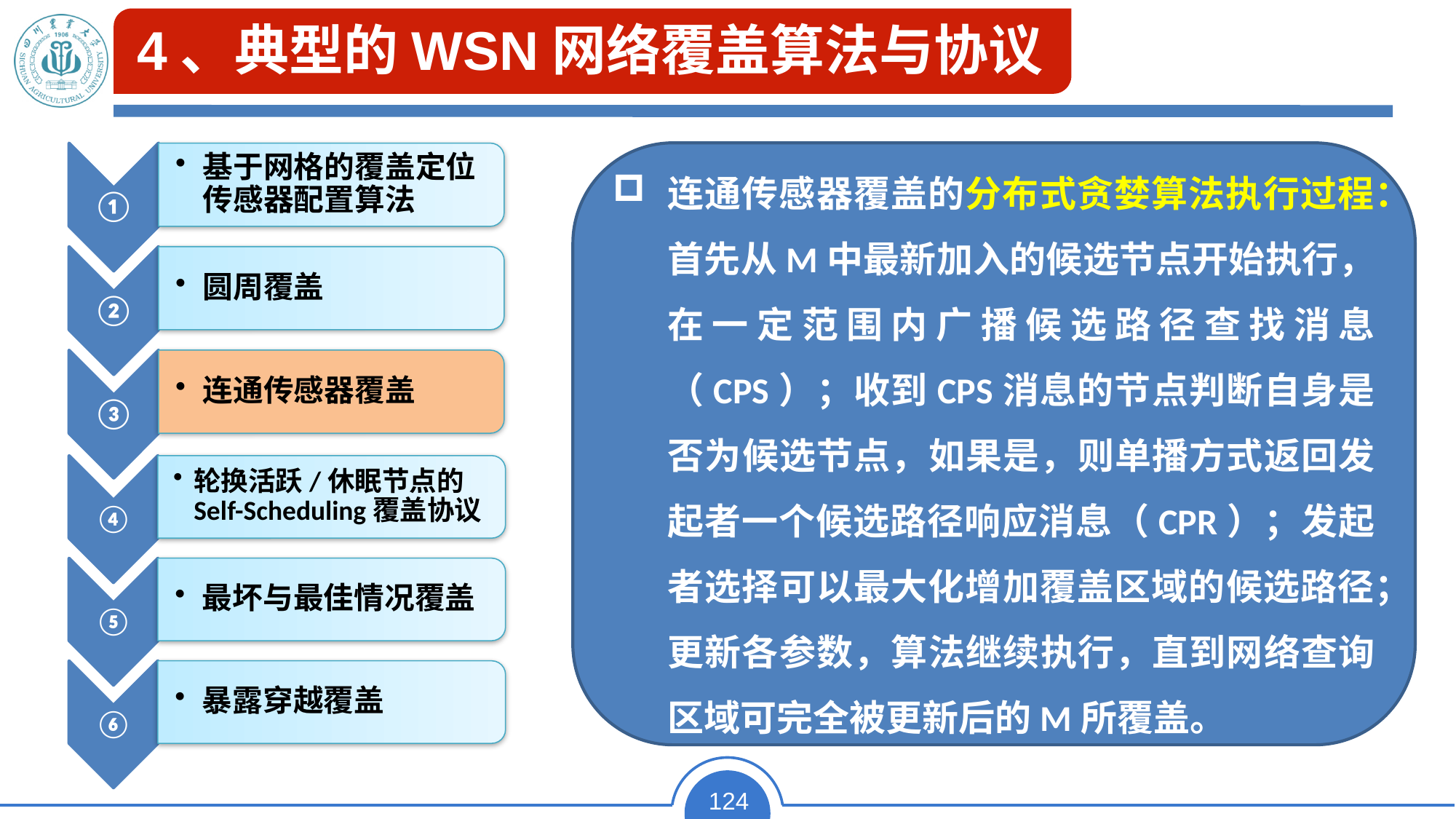

# 4、典型的WSN网络覆盖算法与协议
连通传感器覆盖的分布式贪婪算法执行过程：首先从M中最新加入的候选节点开始执行，在一定范围内广播候选路径查找消息（CPS）；收到CPS消息的节点判断自身是否为候选节点，如果是，则单播方式返回发起者一个候选路径响应消息（CPR）；发起者选择可以最大化增加覆盖区域的候选路径；更新各参数，算法继续执行，直到网络查询区域可完全被更新后的M所覆盖。
①
基于网格的覆盖定位传感器配置算法
②
圆周覆盖
③
连通传感器覆盖
④
轮换活跃/休眠节点的Self-Scheduling覆盖协议
⑤
最坏与最佳情况覆盖
⑥
暴露穿越覆盖